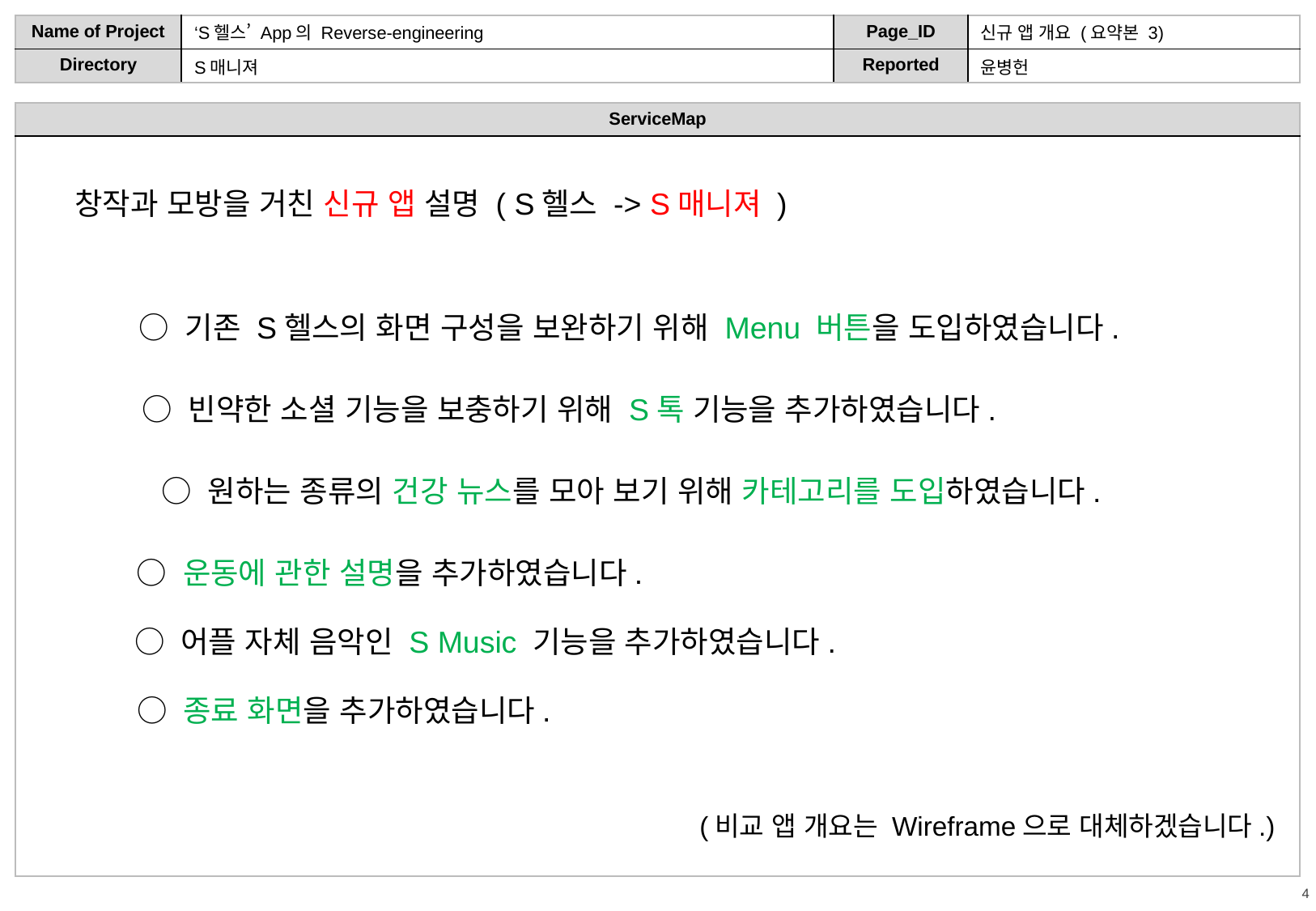

‘S헬스’ App의 Reverse-engineering
신규 앱 개요 (요약본 3)
S매니져
윤병헌
창작과 모방을 거친 신규 앱 설명 ( S헬스 -> S매니져 )
○ 기존 S헬스의 화면 구성을 보완하기 위해 Menu 버튼을 도입하였습니다.
○ 빈약한 소셜 기능을 보충하기 위해 S톡 기능을 추가하였습니다.
○ 원하는 종류의 건강 뉴스를 모아 보기 위해 카테고리를 도입하였습니다.
○ 운동에 관한 설명을 추가하였습니다.
○ 어플 자체 음악인 S Music 기능을 추가하였습니다.
○ 종료 화면을 추가하였습니다.
 (비교 앱 개요는 Wireframe으로 대체하겠습니다.)